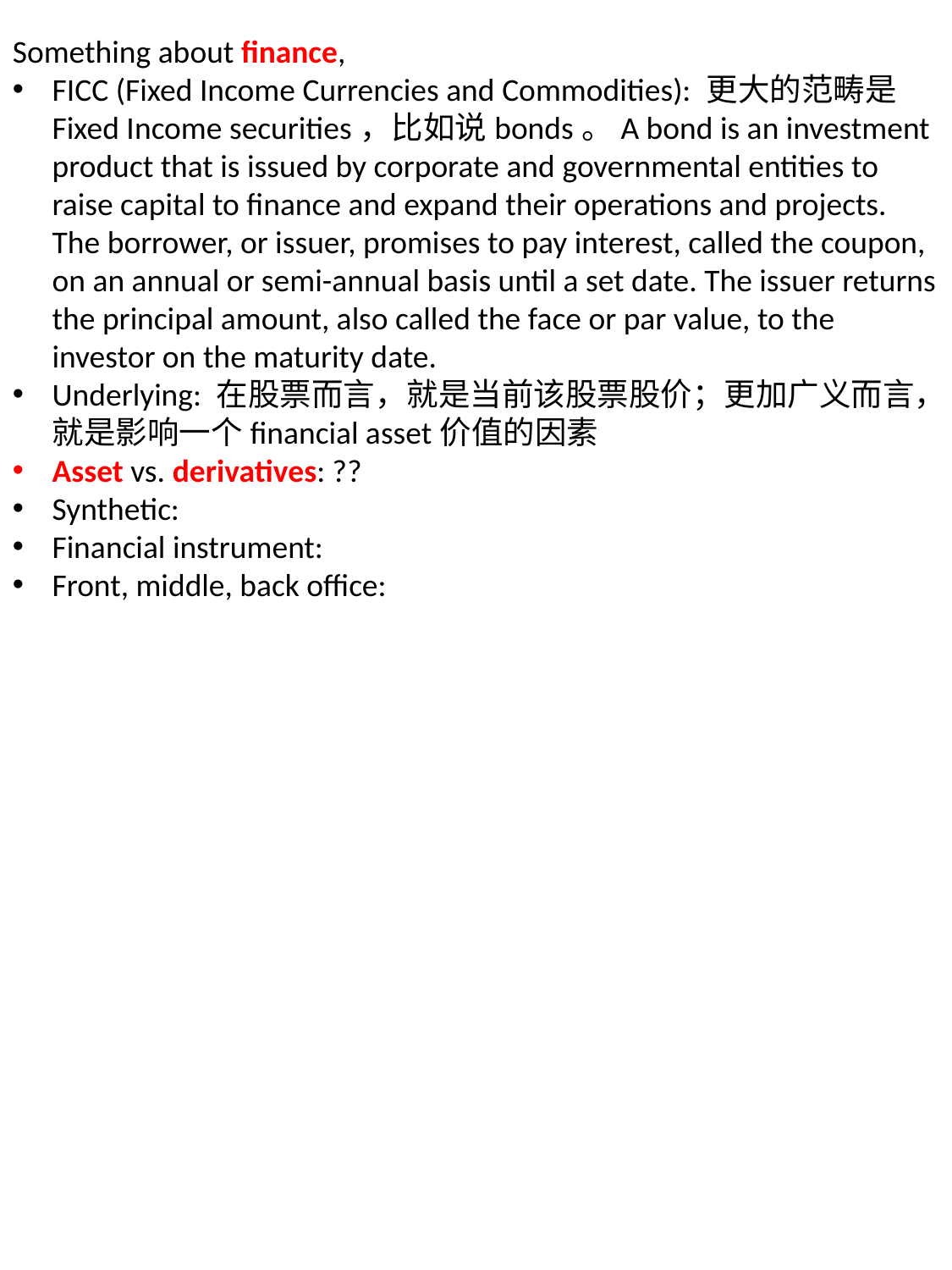

Something about finance,
FICC (Fixed Income Currencies and Commodities): 更大的范畴是Fixed Income securities，比如说bonds。A bond is an investment product that is issued by corporate and governmental entities to raise capital to finance and expand their operations and projects. The borrower, or issuer, promises to pay interest, called the coupon, on an annual or semi-annual basis until a set date. The issuer returns the principal amount, also called the face or par value, to the investor on the maturity date.
Underlying: 在股票而言，就是当前该股票股价；更加广义而言，就是影响一个financial asset价值的因素
Asset vs. derivatives: ??
Synthetic:
Financial instrument:
Front, middle, back office: